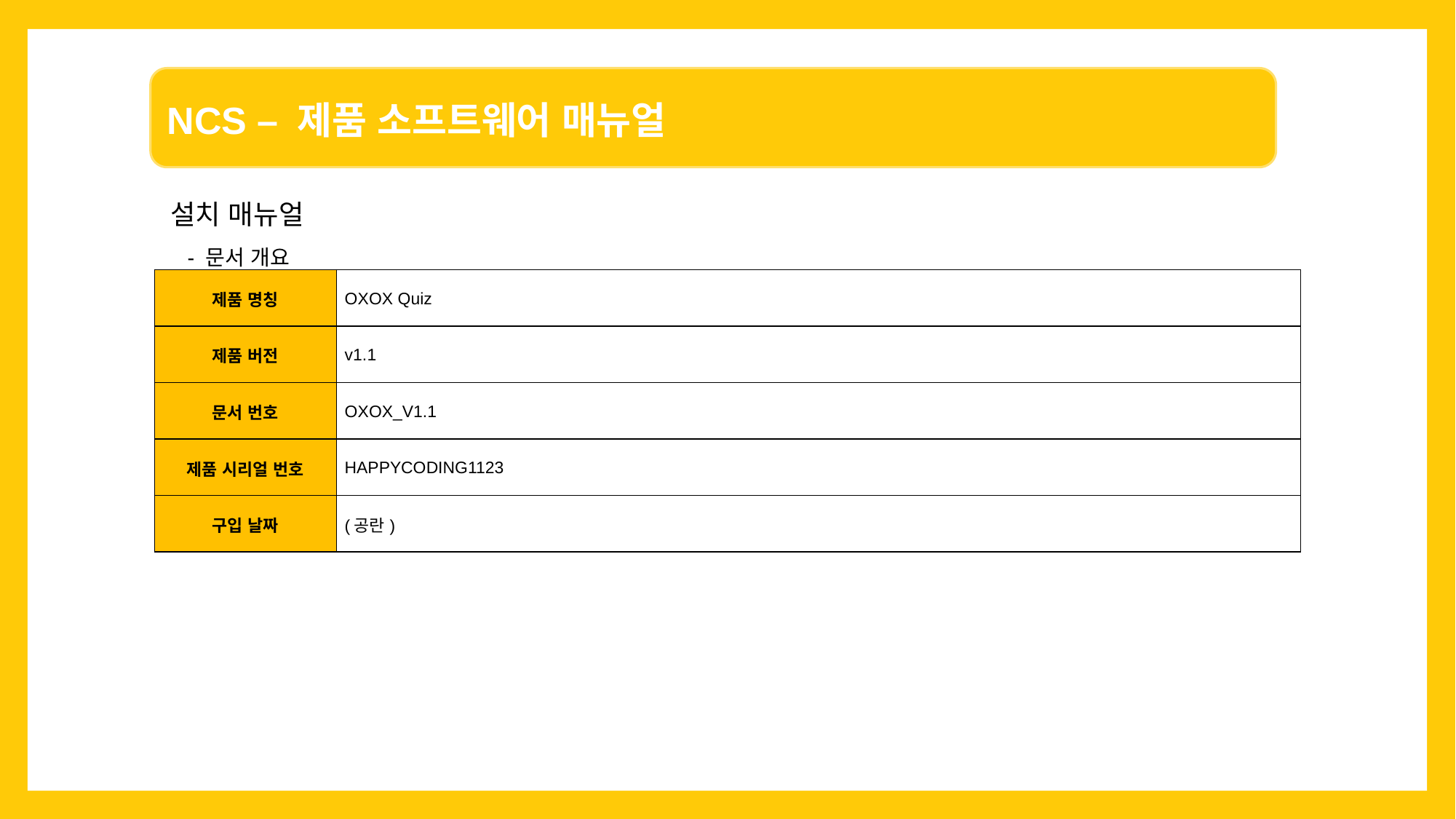

NCS – 제품 소프트웨어 매뉴얼
설치 매뉴얼
- 문서 개요
| 제품 명칭 | OXOX Quiz |
| --- | --- |
| 제품 버전 | v1.1 |
| 문서 번호 | OXOX\_V1.1 |
| 제품 시리얼 번호 | HAPPYCODING1123 |
| 구입 날짜 | (공란) |